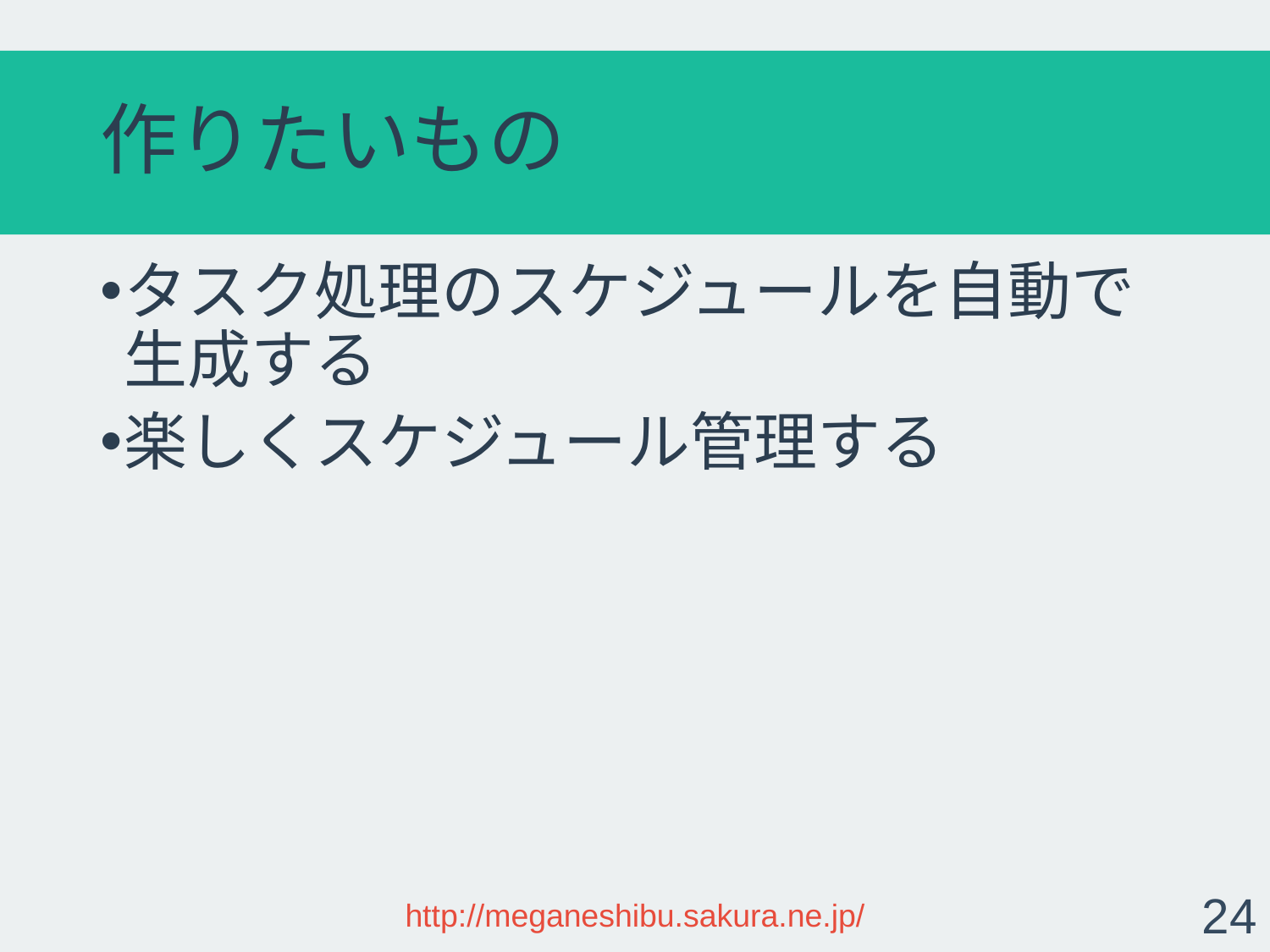

# 作りたいもの
タスク処理のスケジュールを自動で生成する
楽しくスケジュール管理する
http://meganeshibu.sakura.ne.jp/
24